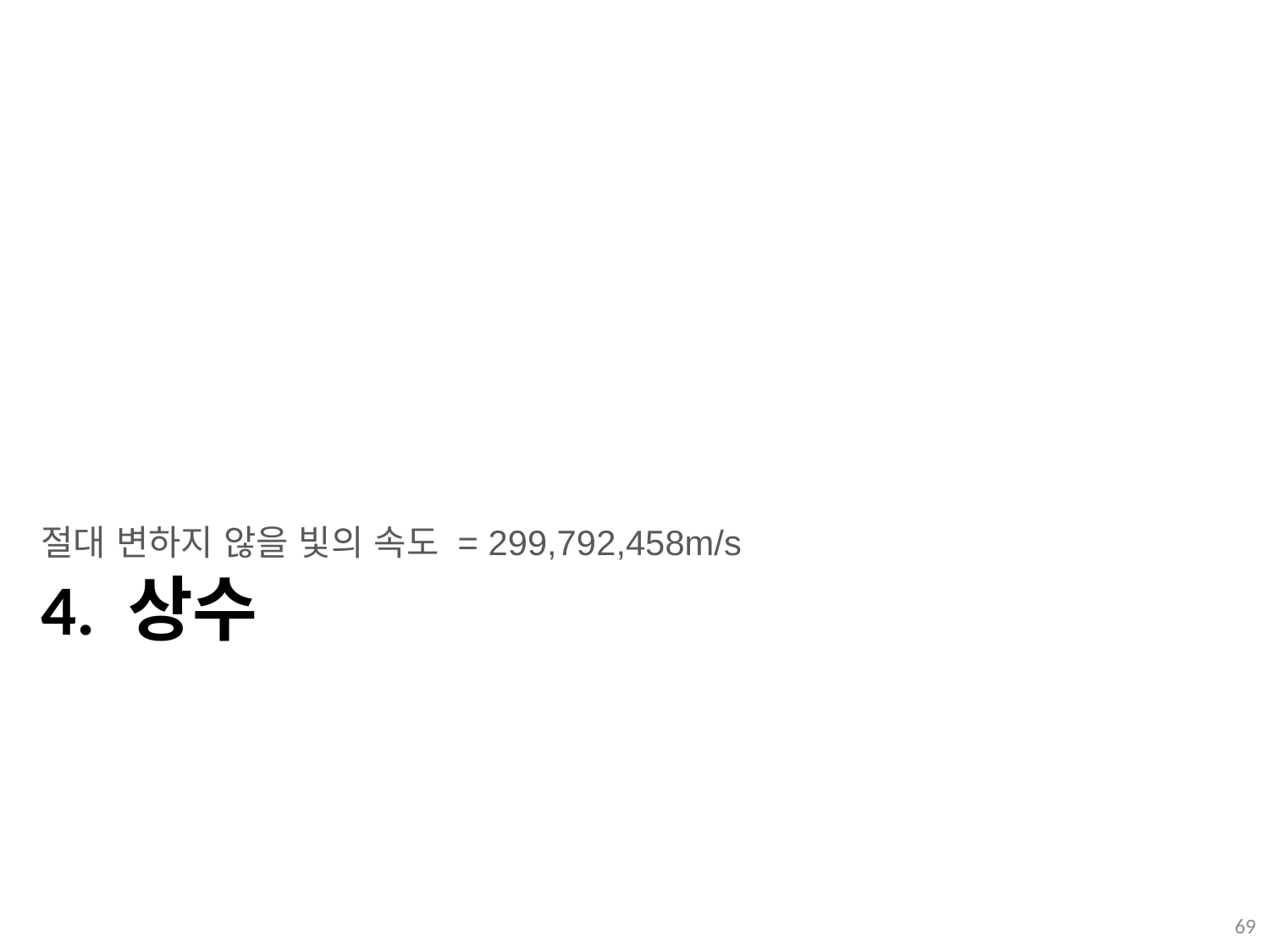

절대 변하지 않을 빛의 속도 = 299,792,458m/s
# 4. 상수
69